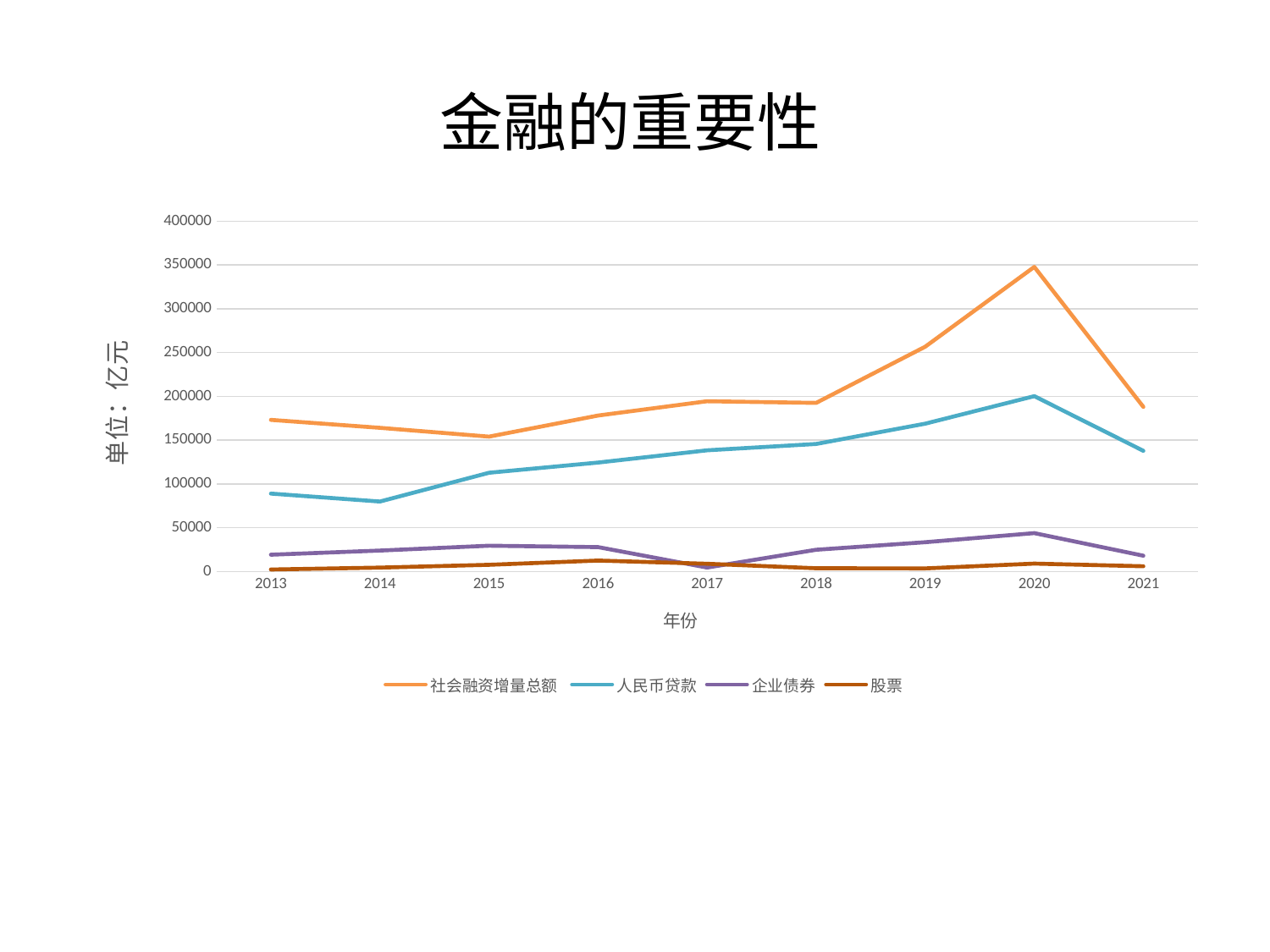

金融的重要性

### Chart

| Category | 社会融资增量总额  | 人民币贷款 | 企业债券 | 股票 |
|---|---|---|---|---|
| 2013 | 173168.0 | 88915.0 | 19113.0 | 2219.0 |
| 2014 | 164113.0 | 79813.0 | 23815.0 | 4350.0 |
| 2015 | 154062.0 | 112693.0 | 29388.0 | 7590.0 |
| 2016 | 178160.0 | 124372.0 | 27766.0 | 12416.0 |
| 2017 | 194445.0 | 138432.0 | 4421.0 | 8759.0 |
| 2018 | 192584.0 | 145638.0 | 24755.0 | 3606.0 |
| 2019 | 256735.0 | 168834.0 | 33385.0 | 3478.0 |
| 2020 | 347918.0 | 200309.0 | 43749.0 | 8924.0 |
| 2021 | 188032.0 | 137813.0 | 17981.0 | 5892.0 |